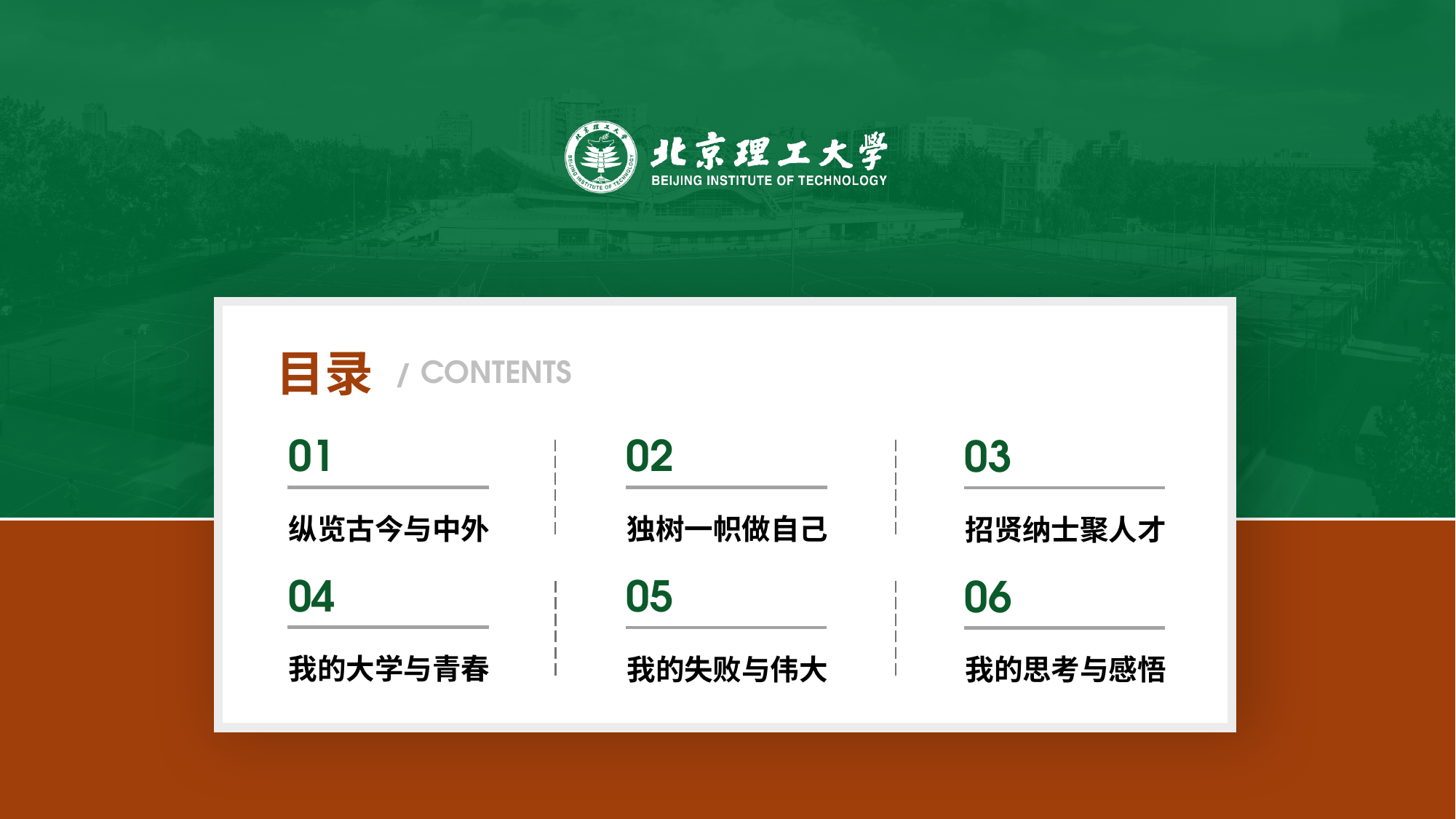

/ CONTENTS
目录
01
纵览古今与中外
02
独树一帜做自己
03
招贤纳士聚人才
04
我的大学与青春
06
我的思考与感悟
05
我的失败与伟大